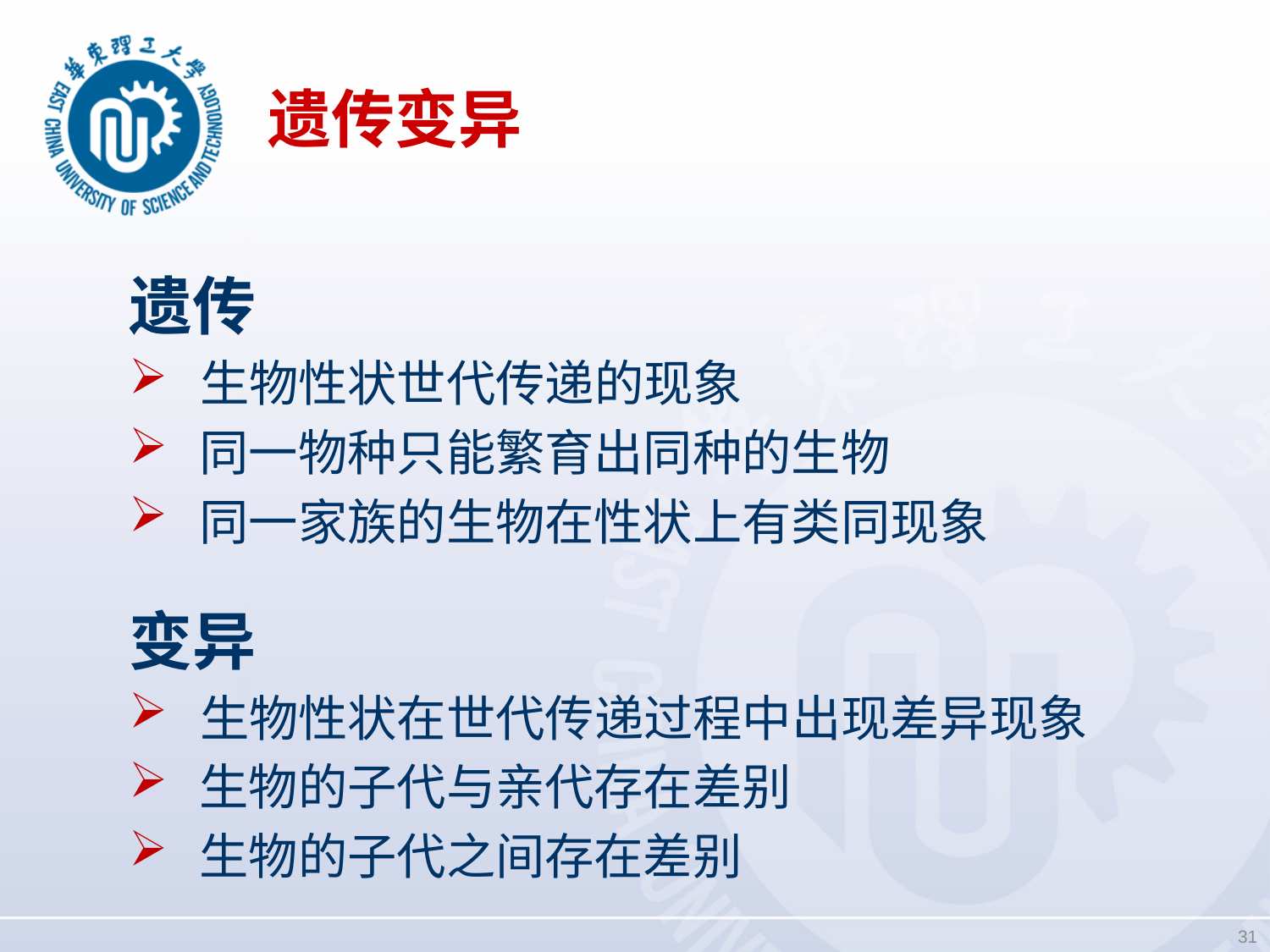

# 遗传变异
遗传
 生物性状世代传递的现象
 同一物种只能繁育出同种的生物
 同一家族的生物在性状上有类同现象
变异
 生物性状在世代传递过程中出现差异现象
 生物的子代与亲代存在差别
 生物的子代之间存在差别

31